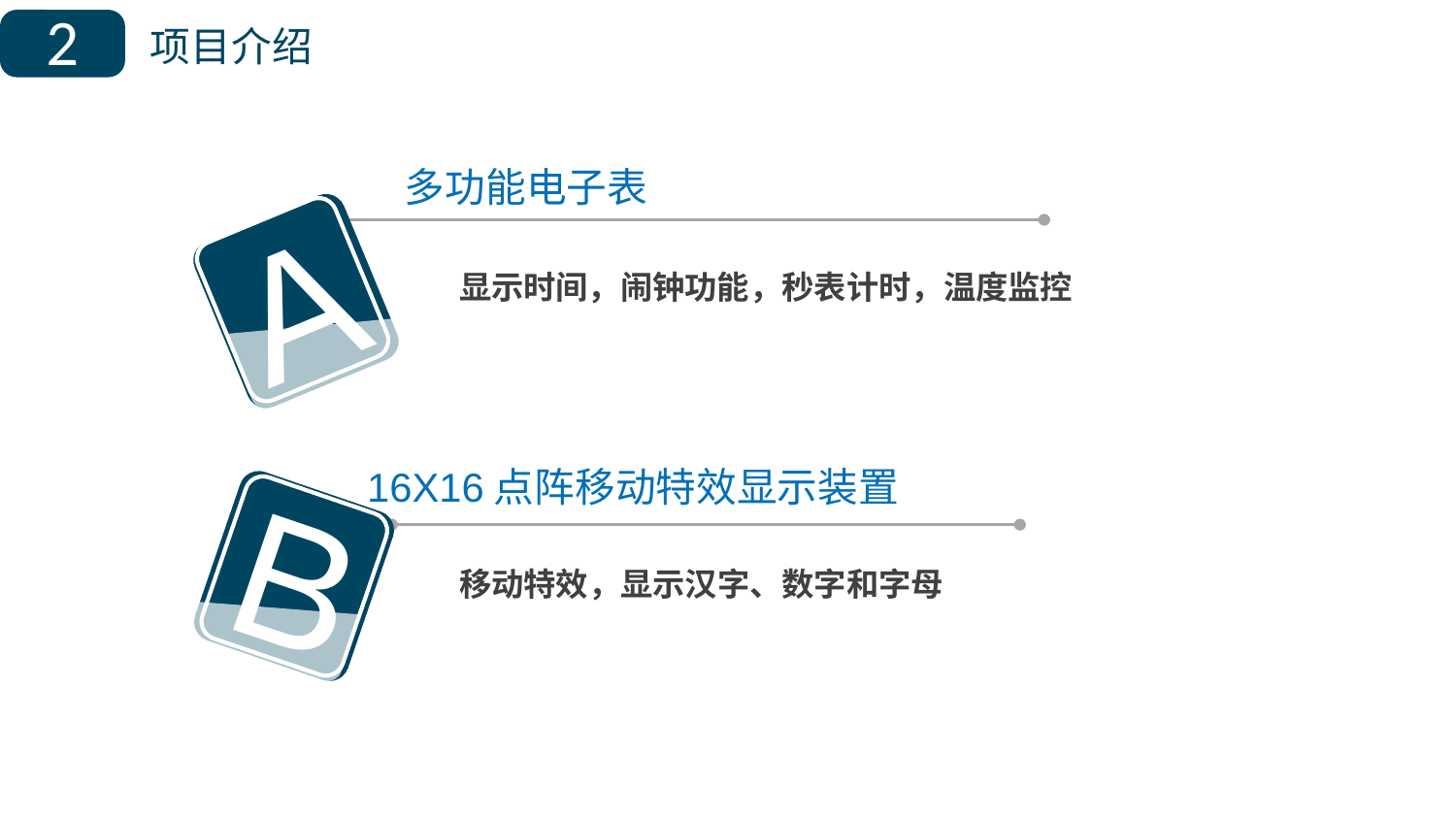

2

项目介绍
多功能电子表
A

显示时间，闹钟功能，秒表计时，温度监控
16X16点阵移动特效显示装置

B

移动特效，显示汉字、数字和字母